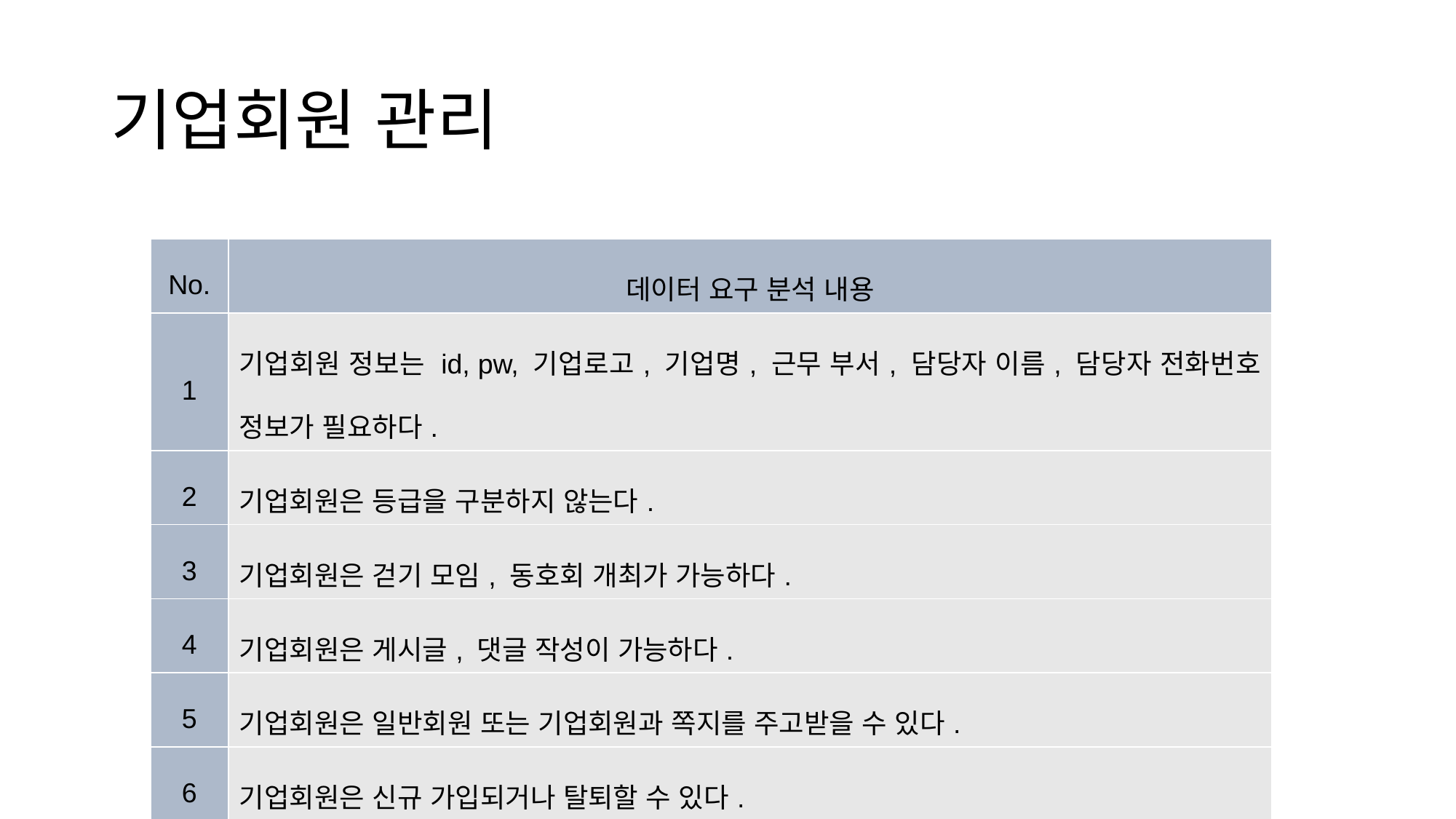

# 기업회원 관리
| No. | 데이터 요구 분석 내용 |
| --- | --- |
| 1 | 기업회원 정보는 id, pw, 기업로고, 기업명, 근무 부서, 담당자 이름, 담당자 전화번호 정보가 필요하다. |
| 2 | 기업회원은 등급을 구분하지 않는다. |
| 3 | 기업회원은 걷기 모임, 동호회 개최가 가능하다. |
| 4 | 기업회원은 게시글, 댓글 작성이 가능하다. |
| 5 | 기업회원은 일반회원 또는 기업회원과 쪽지를 주고받을 수 있다. |
| 6 | 기업회원은 신규 가입되거나 탈퇴할 수 있다. |